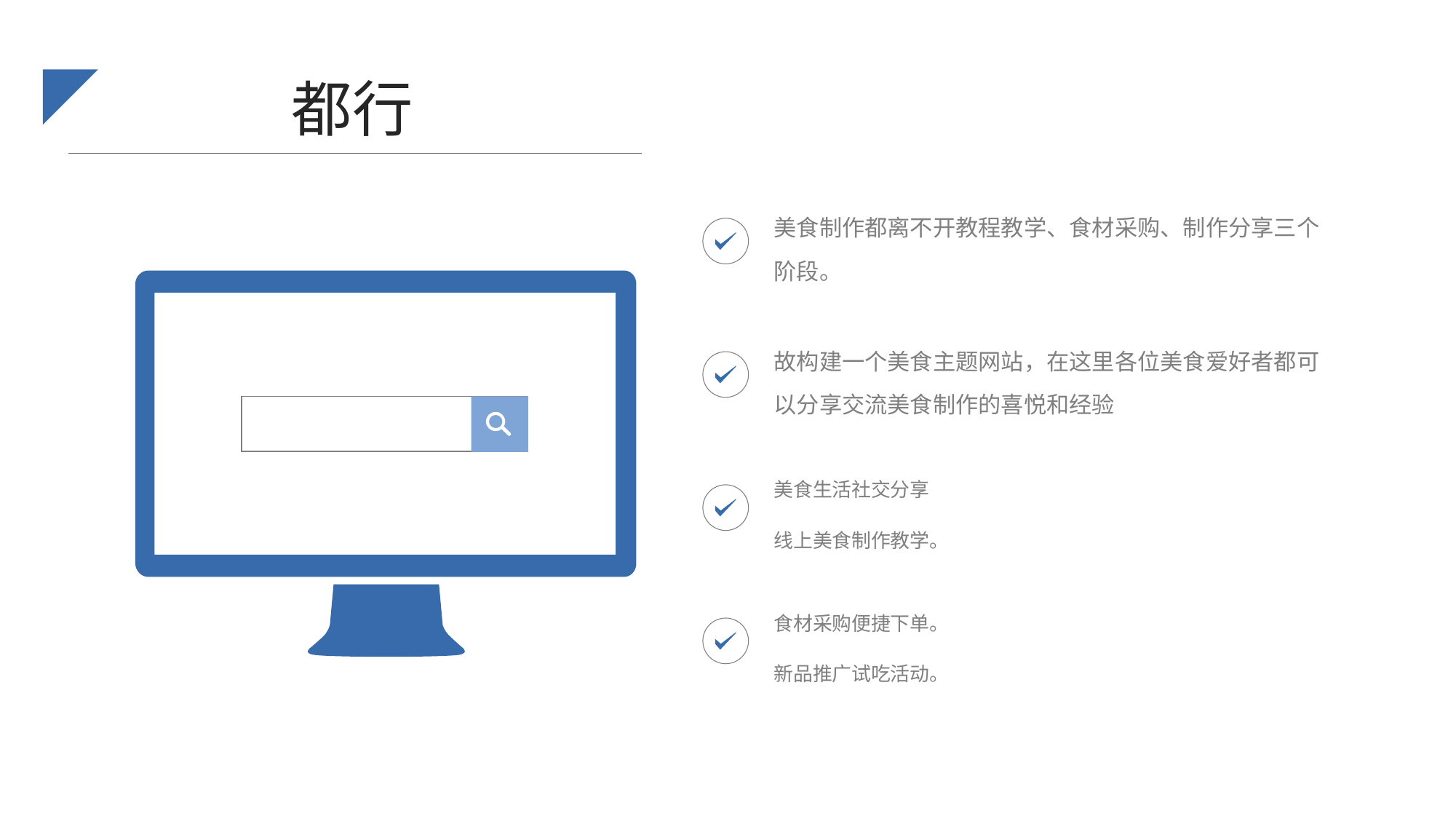

都行

美食制作都离不开教程教学、食材采购、制作分享三个阶段。

故构建一个美食主题网站，在这里各位美食爱好者都可以分享交流美食制作的喜悦和经验

美食生活社交分享
线上美食制作教学。

食材采购便捷下单。
新品推广试吃活动。